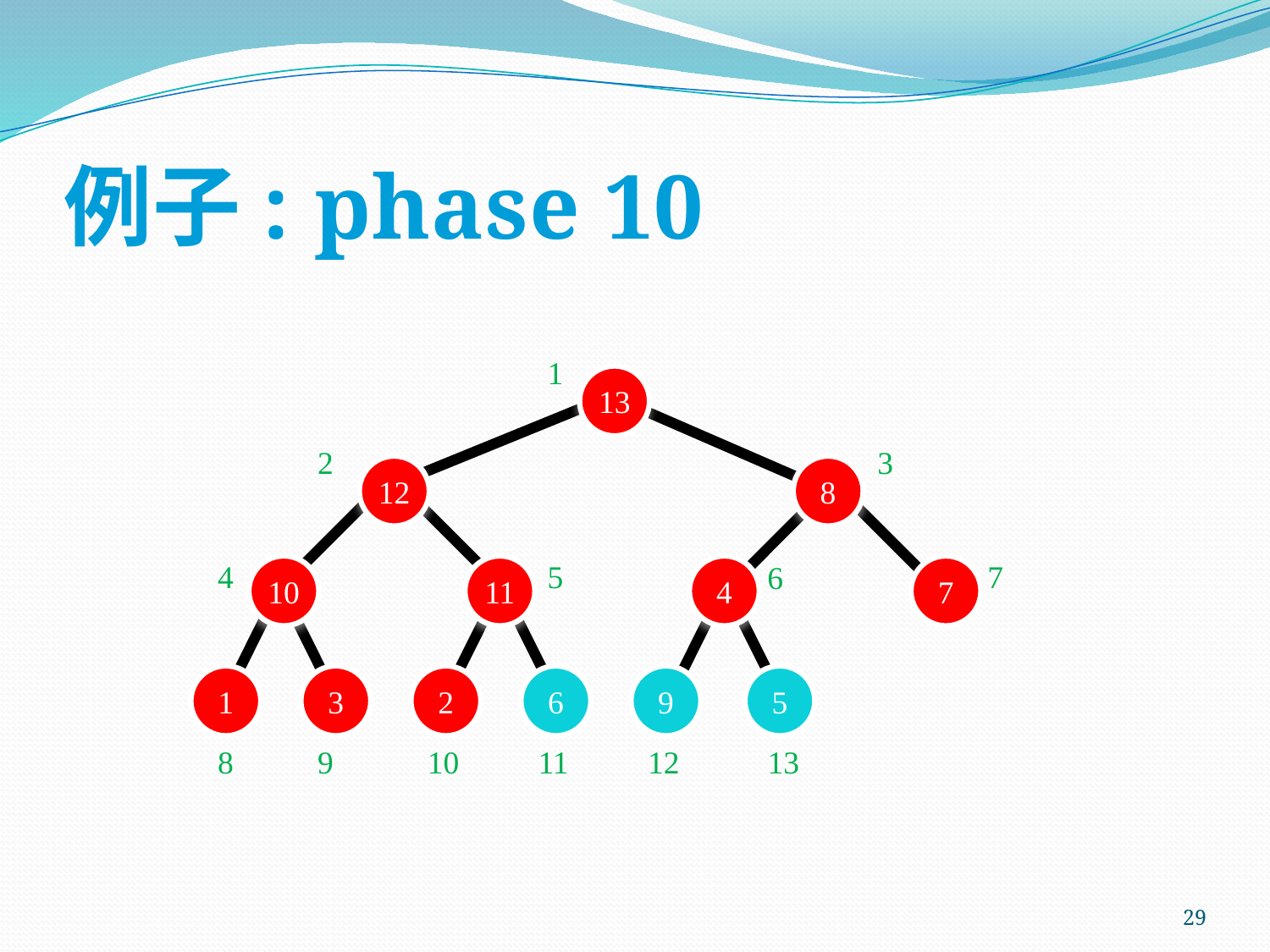

# 例子: phase 10
1
13

2
3
12
8

4
5
7
6
10
11
4
7

1
3
2
6
9
5
8
9
10
11
12
13
29